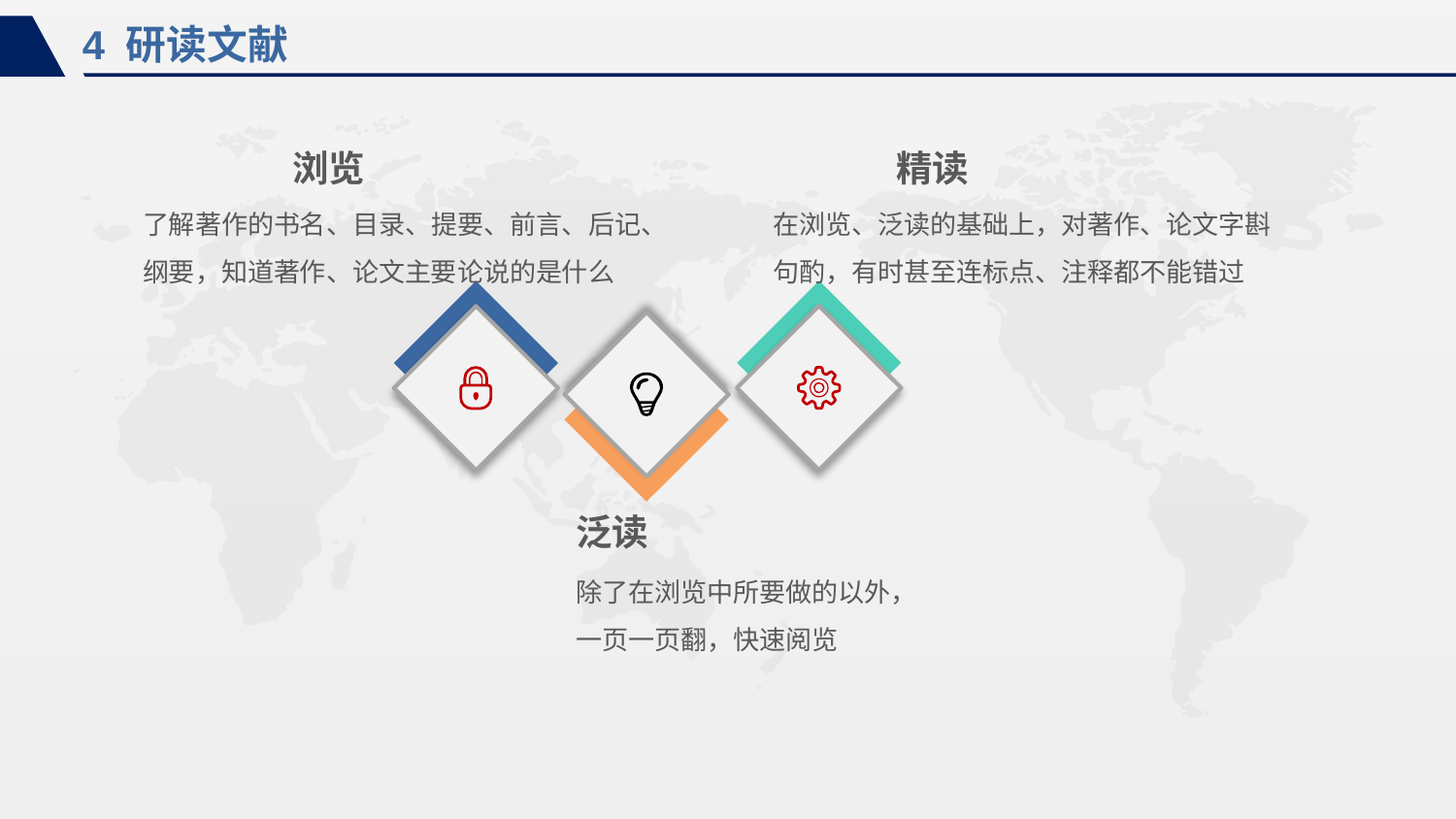

4 研读文献

浏览
精读
了解著作的书名、目录、提要、前言、后记、纲要，知道著作、论文主要论说的是什么
在浏览、泛读的基础上，对著作、论文字斟句酌，有时甚至连标点、注释都不能错过

泛读
除了在浏览中所要做的以外，一页一页翻，快速阅览